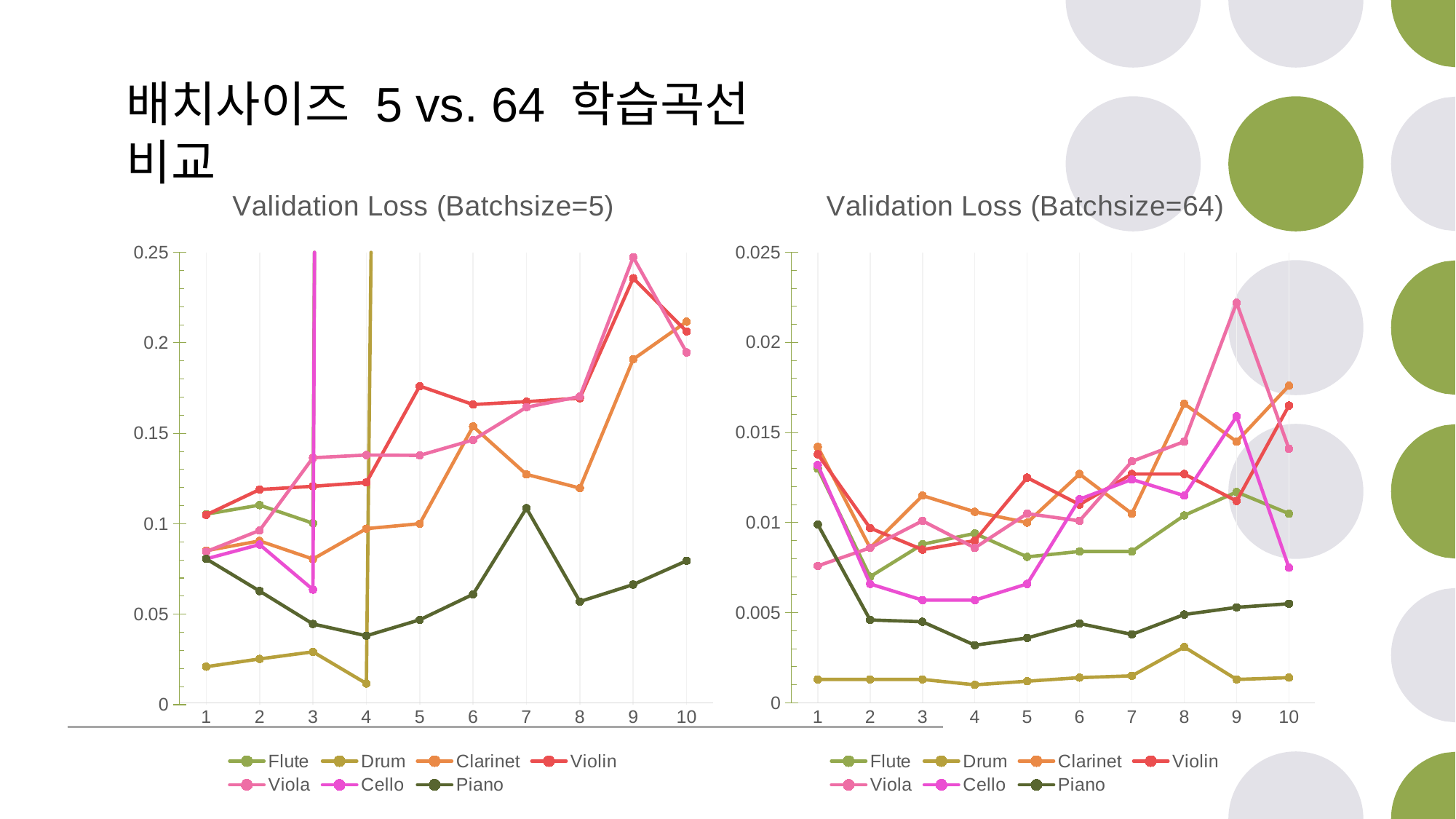

배치사이즈 5 vs. 64 학습곡선 비교

### Chart: Validation Loss (Batchsize=5)

| Category | Flute | Drum | Clarinet | Violin | Viola | Cello | Piano |
|---|---|---|---|---|---|---|---|
| 1 | 0.1053 | 0.021 | 0.0851 | 0.1049 | 0.0846 | 0.0806 | 0.0806 |
| 2 | 0.1103 | 0.0253 | 0.0905 | 0.1189 | 0.0963 | 0.0885 | 0.0628 |
| 3 | 0.1003 | 0.0292 | 0.0805 | 0.1207 | 0.1365 | 0.0636 | 0.0446 |
| 4 | 5.4955 | 0.0117 | 0.0973 | 0.1228 | 0.138 | 6.323 | 0.0381 |
| 5 | 5.4955 | 2.7151 | 0.1 | 0.1761 | 0.1378 | 6.323 | 0.0469 |
| 6 | 5.4955 | 2.7151 | 0.1538 | 0.1659 | 0.1463 | 6.323 | 0.061 |
| 7 | 5.4955 | 2.7151 | 0.1273 | 0.1675 | 0.1644 | 6.323 | 0.1086 |
| 8 | 5.4955 | 2.7151 | 0.1197 | 0.1694 | 0.1703 | 6.323 | 0.057 |
| 9 | 5.4955 | 2.7151 | 0.1909 | 0.2357 | 0.2473 | 6.323 | 0.0664 |
| 10 | 5.4955 | 2.7151 | 0.2117 | 0.2063 | 0.1947 | 6.323 | 0.0795 |

### Chart: Validation Loss (Batchsize=64)

| Category | Flute | Drum | Clarinet | Violin | Viola | Cello | Piano |
|---|---|---|---|---|---|---|---|
| 1 | 0.013 | 0.0013 | 0.0142 | 0.0138 | 0.0076 | 0.0132 | 0.0099 |
| 2 | 0.007 | 0.0013 | 0.0086 | 0.0097 | 0.0086 | 0.0066 | 0.0046 |
| 3 | 0.0088 | 0.0013 | 0.0115 | 0.0085 | 0.0101 | 0.0057 | 0.0045 |
| 4 | 0.0094 | 0.001 | 0.0106 | 0.009 | 0.0086 | 0.0057 | 0.0032 |
| 5 | 0.0081 | 0.0012 | 0.01 | 0.0125 | 0.0105 | 0.0066 | 0.0036 |
| 6 | 0.0084 | 0.0014 | 0.0127 | 0.011 | 0.0101 | 0.0113 | 0.0044 |
| 7 | 0.0084 | 0.0015 | 0.0105 | 0.0127 | 0.0134 | 0.0124 | 0.0038 |
| 8 | 0.0104 | 0.0031 | 0.0166 | 0.0127 | 0.0145 | 0.0115 | 0.0049 |
| 9 | 0.0117 | 0.0013 | 0.0145 | 0.0112 | 0.0222 | 0.0159 | 0.0053 |
| 10 | 0.0105 | 0.0014 | 0.0176 | 0.0165 | 0.0141 | 0.0075 | 0.0055 |